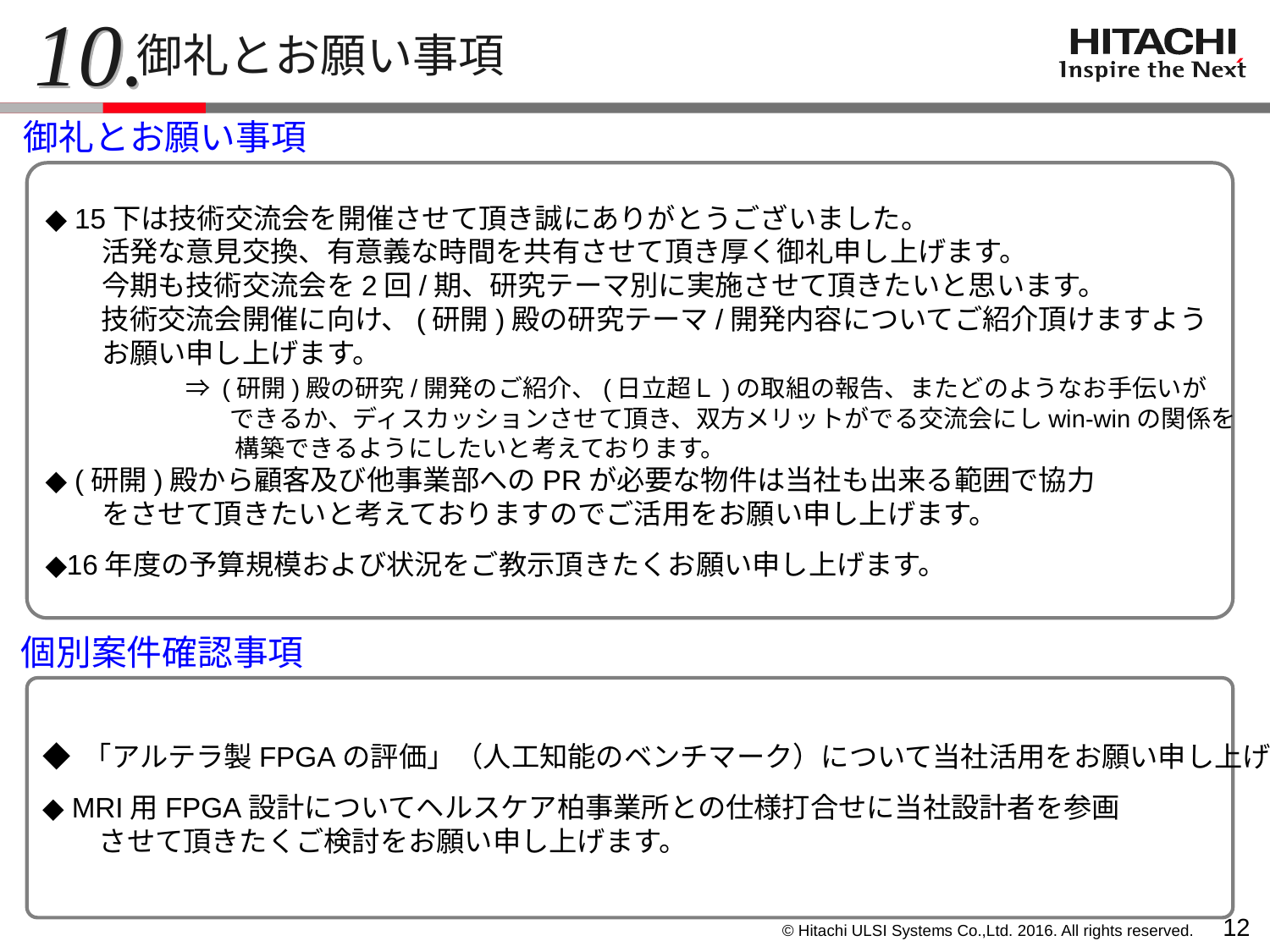

10.
御礼とお願い事項
御礼とお願い事項
◆ 15下は技術交流会を開催させて頂き誠にありがとうございました。
　　活発な意見交換、有意義な時間を共有させて頂き厚く御礼申し上げます。
　　今期も技術交流会を2回/期、研究テーマ別に実施させて頂きたいと思います。
　　技術交流会開催に向け、(研開)殿の研究テーマ/開発内容についてご紹介頂けますよう
　　お願い申し上げます。
　　　　　⇒ (研開)殿の研究/開発のご紹介、(日立超Ｌ)の取組の報告、またどのようなお手伝いが
　　　  　　　　できるか、ディスカッションさせて頂き、双方メリットがでる交流会にしwin-winの関係を
　　　  　　　　 構築できるようにしたいと考えております。
◆ (研開)殿から顧客及び他事業部へのPRが必要な物件は当社も出来る範囲で協力
　　をさせて頂きたいと考えておりますのでご活用をお願い申し上げます。

◆16年度の予算規模および状況をご教示頂きたくお願い申し上げます。
個別案件確認事項
◆ 「アルテラ製FPGAの評価」（人工知能のベンチマーク）について当社活用をお願い申し上げます。

◆ MRI用FPGA設計についてヘルスケア柏事業所との仕様打合せに当社設計者を参画
　　させて頂きたくご検討をお願い申し上げます。
12